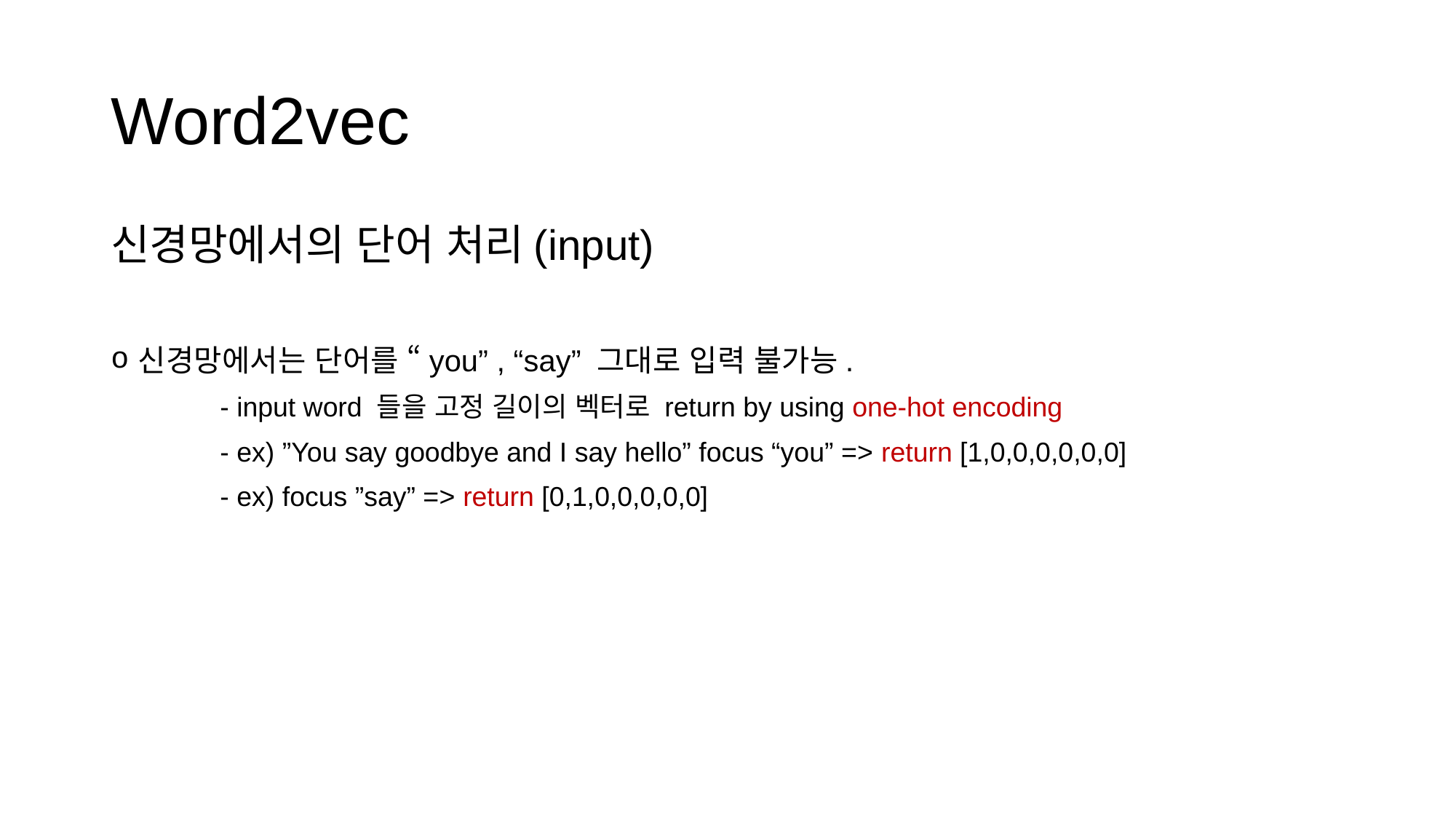

# Word2vec
신경망에서의 단어 처리(input)

신경망에서는 단어를 “you” , “say” 그대로 입력 불가능.
	- input word 들을 고정 길이의 벡터로 return by using one-hot encoding
	- ex) ”You say goodbye and I say hello” focus “you” => return [1,0,0,0,0,0,0]
	- ex) focus ”say” => return [0,1,0,0,0,0,0]